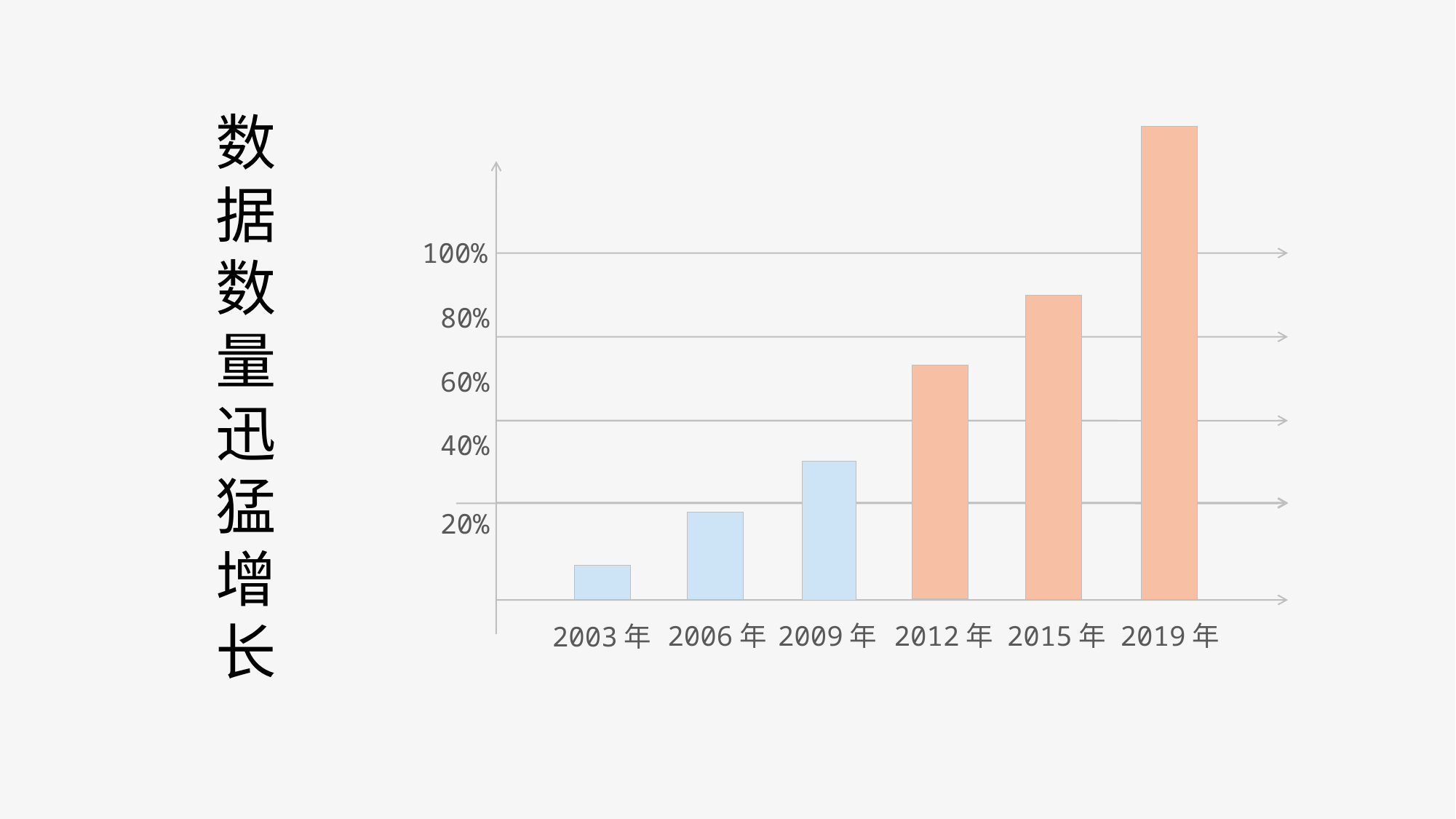

数据数量迅猛增长

100%
80%
60%
40%
20%

2006年
2012年
2015年
2019年
2009年
2003年